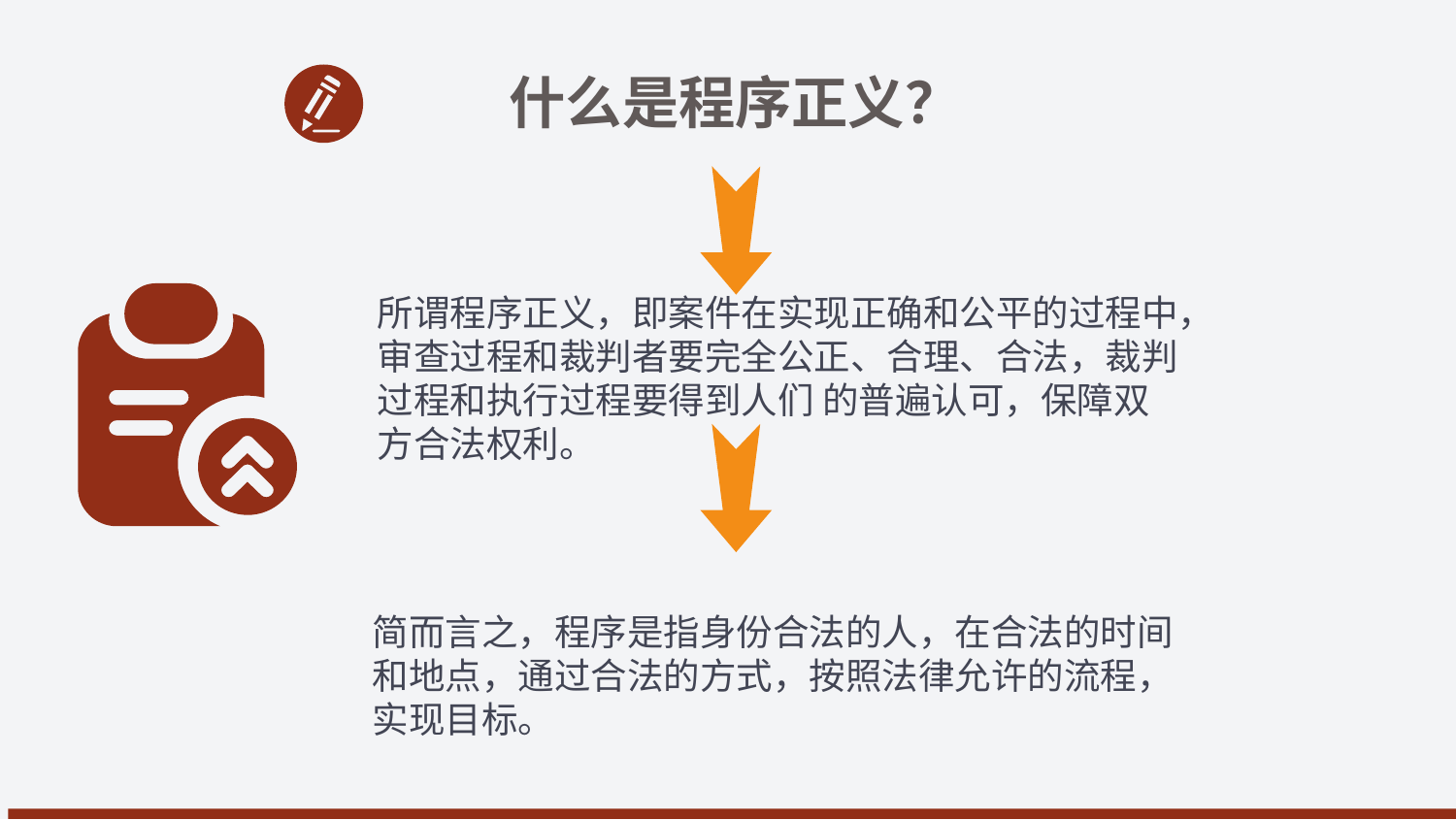

什么是程序正义？

所谓程序正义，即案件在实现正确和公平的过程中，审查过程和裁判者要完全公正、合理、合法，裁判过程和执行过程要得到人们 的普遍认可，保障双方合法权利。

简而言之，程序是指身份合法的人，在合法的时间和地点，通过合法的方式，按照法律允许的流程，实现目标。